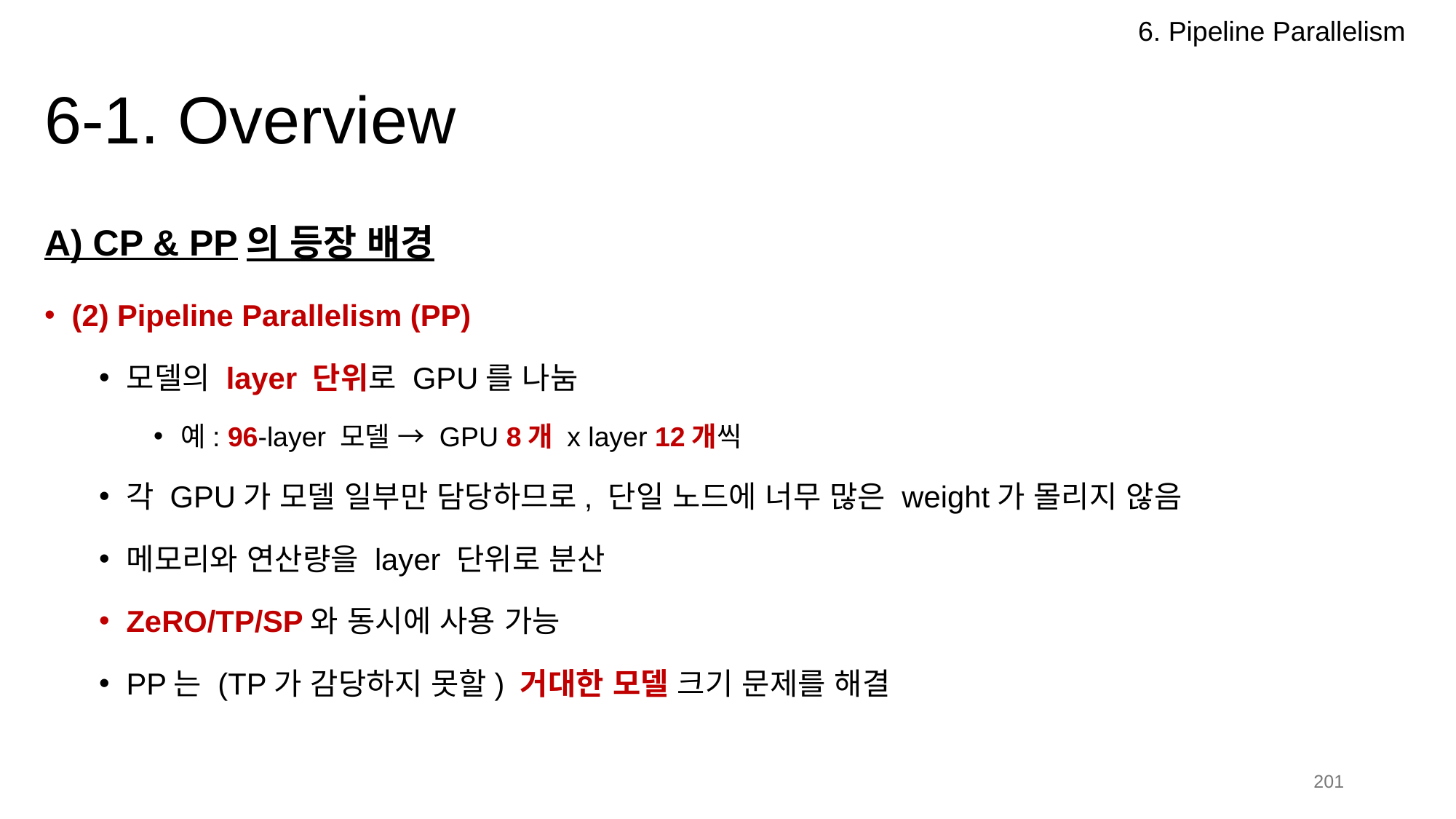

6. Pipeline Parallelism
# 6-1. Overview
A) CP & PP의 등장 배경
(2) Pipeline Parallelism (PP)
모델의 layer 단위로 GPU를 나눔
예: 96-layer 모델 → GPU 8개 x layer 12개씩
각 GPU가 모델 일부만 담당하므로, 단일 노드에 너무 많은 weight가 몰리지 않음
메모리와 연산량을 layer 단위로 분산
ZeRO/TP/SP와 동시에 사용 가능
PP는 (TP가 감당하지 못할) 거대한 모델 크기 문제를 해결
201